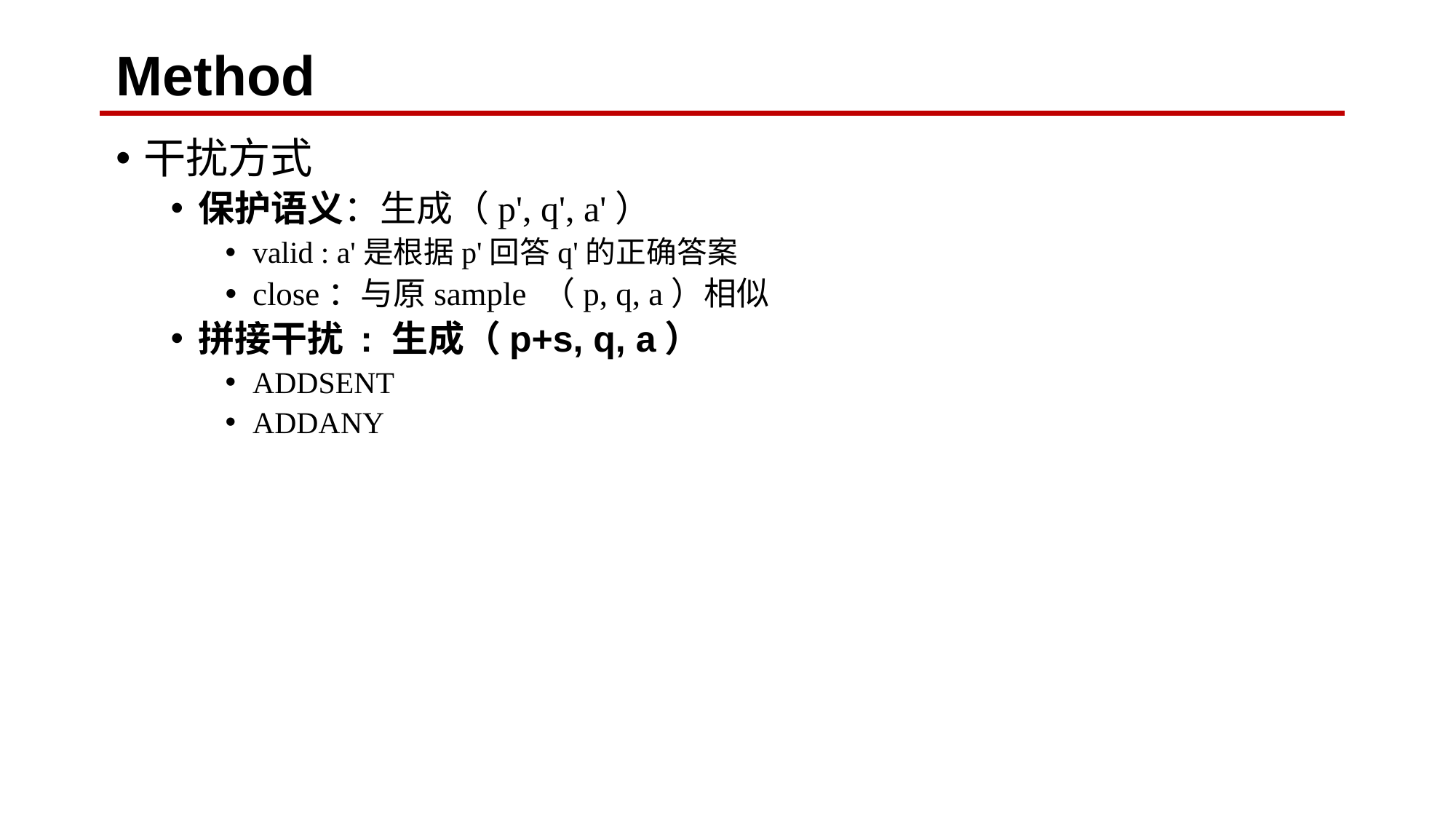

# Method
干扰方式
保护语义：生成（p', q', a'）
valid : a'是根据p'回答q'的正确答案
close：与原sample （p, q, a）相似
拼接干扰 : 生成（p+s, q, a）
ADDSENT
ADDANY